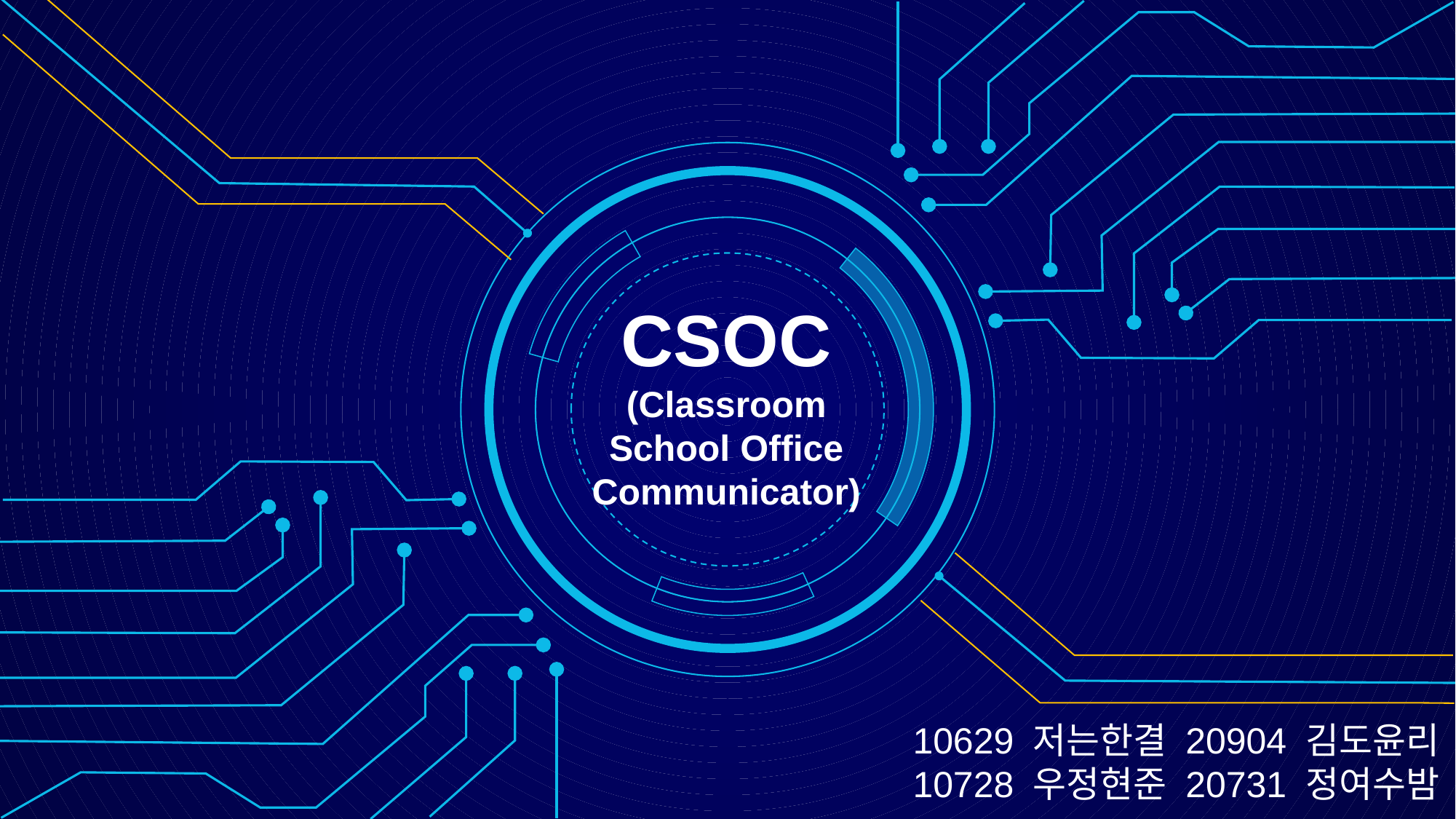

CSOC
(Classroom School Office Communicator)

10629 저는한결 20904 김도윤리
10728 우정현준 20731 정여수밤